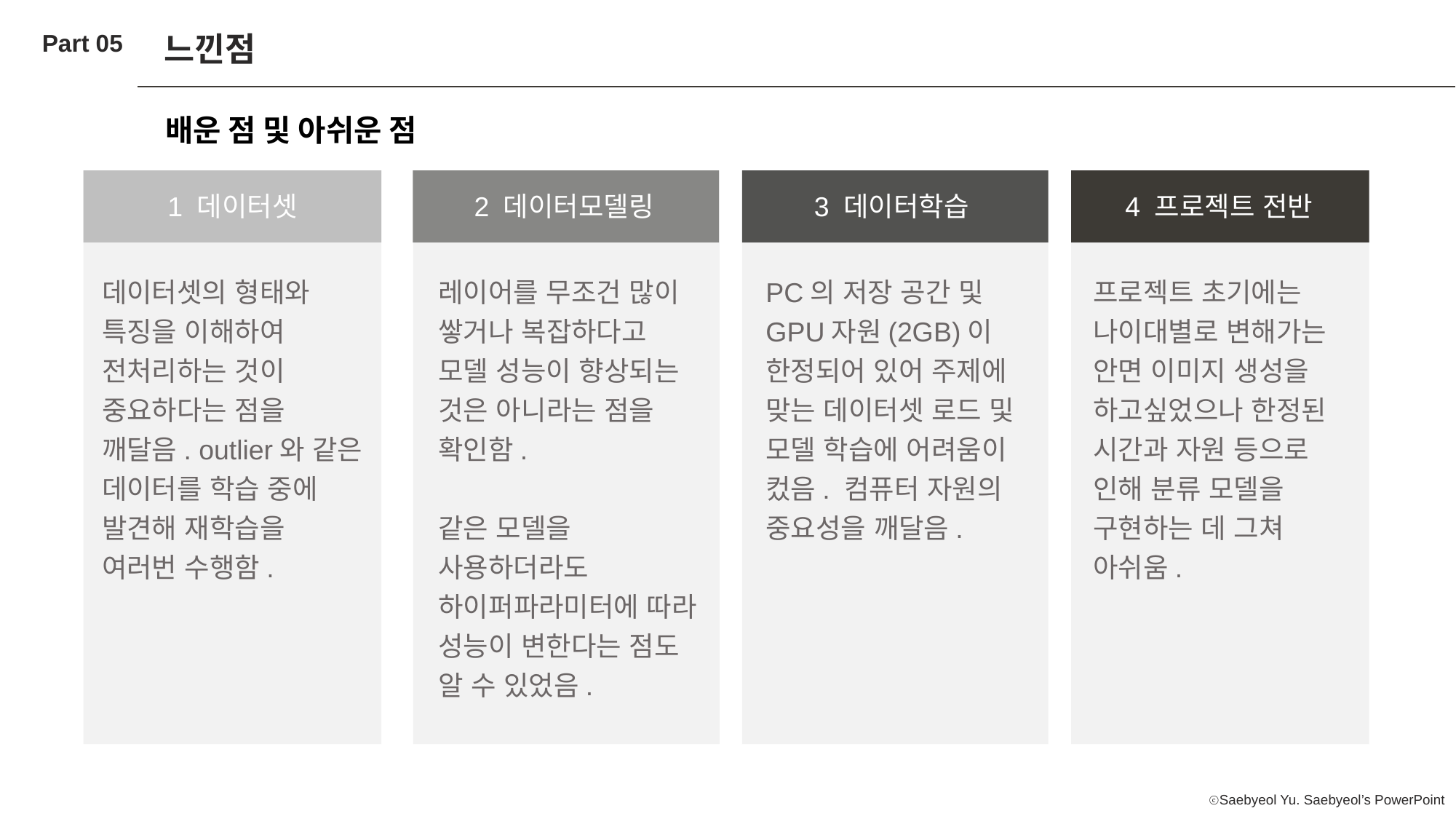

Part 05
느낀점
배운 점 및 아쉬운 점

1 데이터셋
2 데이터모델링
3 데이터학습
4 프로젝트 전반
데이터셋의 형태와 특징을 이해하여 전처리하는 것이 중요하다는 점을 깨달음. outlier와 같은 데이터를 학습 중에 발견해 재학습을 여러번 수행함.
레이어를 무조건 많이 쌓거나 복잡하다고 모델 성능이 향상되는 것은 아니라는 점을 확인함.

같은 모델을 사용하더라도 하이퍼파라미터에 따라 성능이 변한다는 점도 알 수 있었음.
PC의 저장 공간 및 GPU자원(2GB)이 한정되어 있어 주제에 맞는 데이터셋 로드 및 모델 학습에 어려움이 컸음. 컴퓨터 자원의 중요성을 깨달음.

프로젝트 초기에는 나이대별로 변해가는 안면 이미지 생성을 하고싶었으나 한정된 시간과 자원 등으로 인해 분류 모델을 구현하는 데 그쳐 아쉬움.